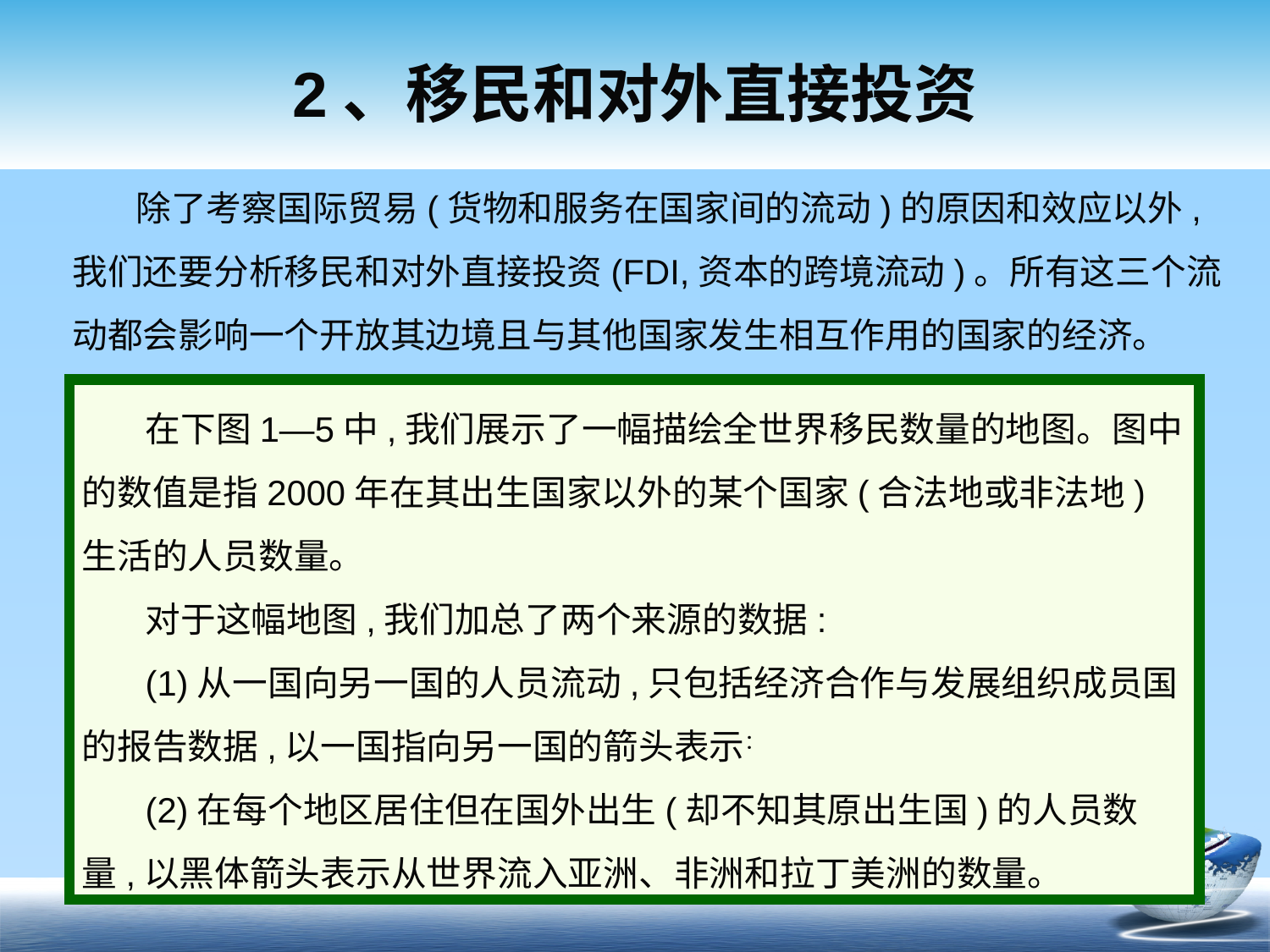

# 2、移民和对外直接投资
除了考察国际贸易(货物和服务在国家间的流动)的原因和效应以外,我们还要分析移民和对外直接投资(FDI,资本的跨境流动)。所有这三个流动都会影响一个开放其边境且与其他国家发生相互作用的国家的经济。
在下图1—5中,我们展示了一幅描绘全世界移民数量的地图。图中的数值是指2000年在其出生国家以外的某个国家(合法地或非法地)生活的人员数量。
对于这幅地图,我们加总了两个来源的数据:
(1)从一国向另一国的人员流动,只包括经济合作与发展组织成员国的报告数据,以一国指向另一国的箭头表示：
(2)在每个地区居住但在国外出生(却不知其原出生国)的人员数量,以黑体箭头表示从世界流入亚洲、非洲和拉丁美洲的数量。